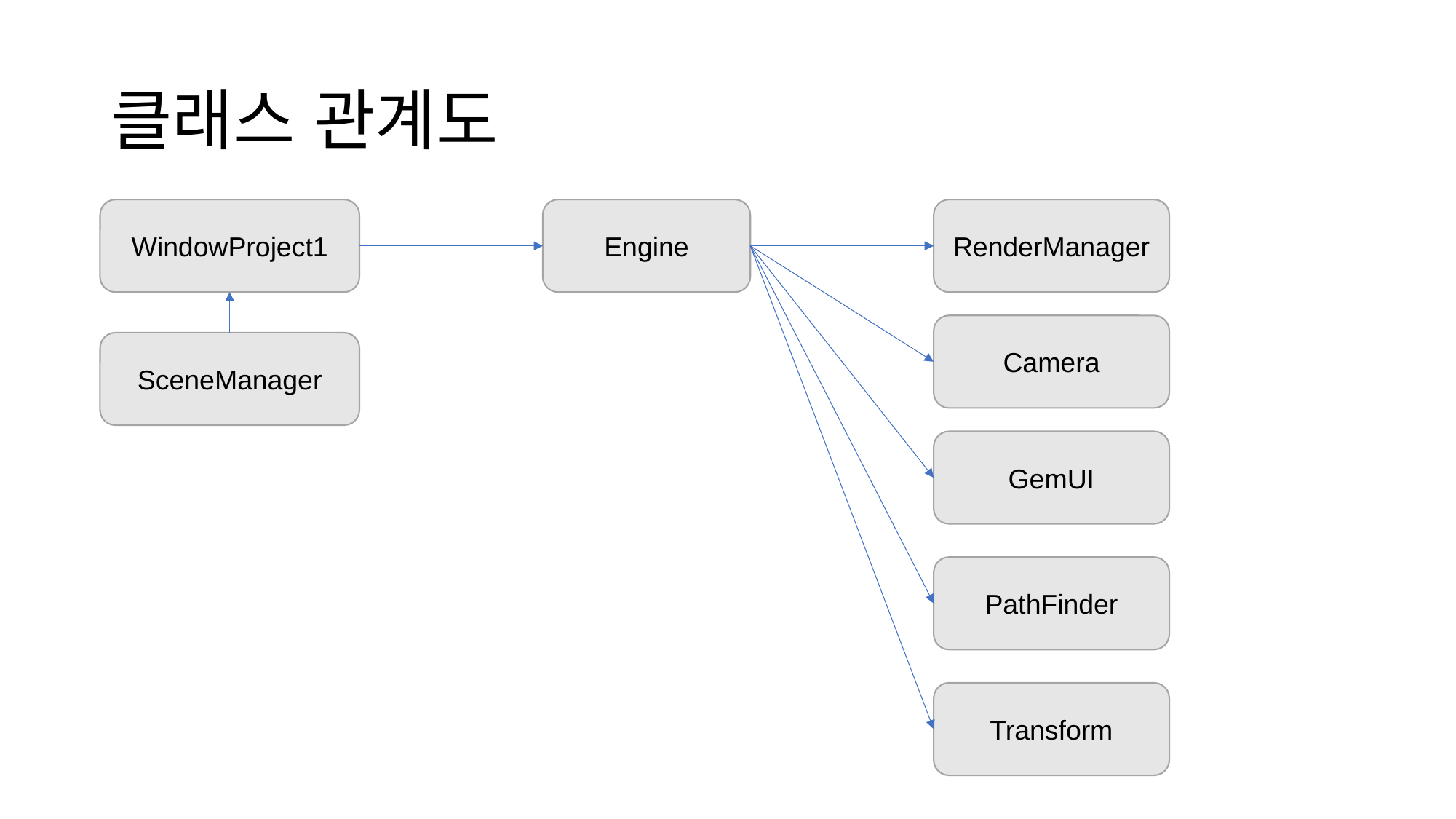

# 클래스 관계도
WindowProject1
Engine
RenderManager
Camera
SceneManager
GemUI
PathFinder
Transform